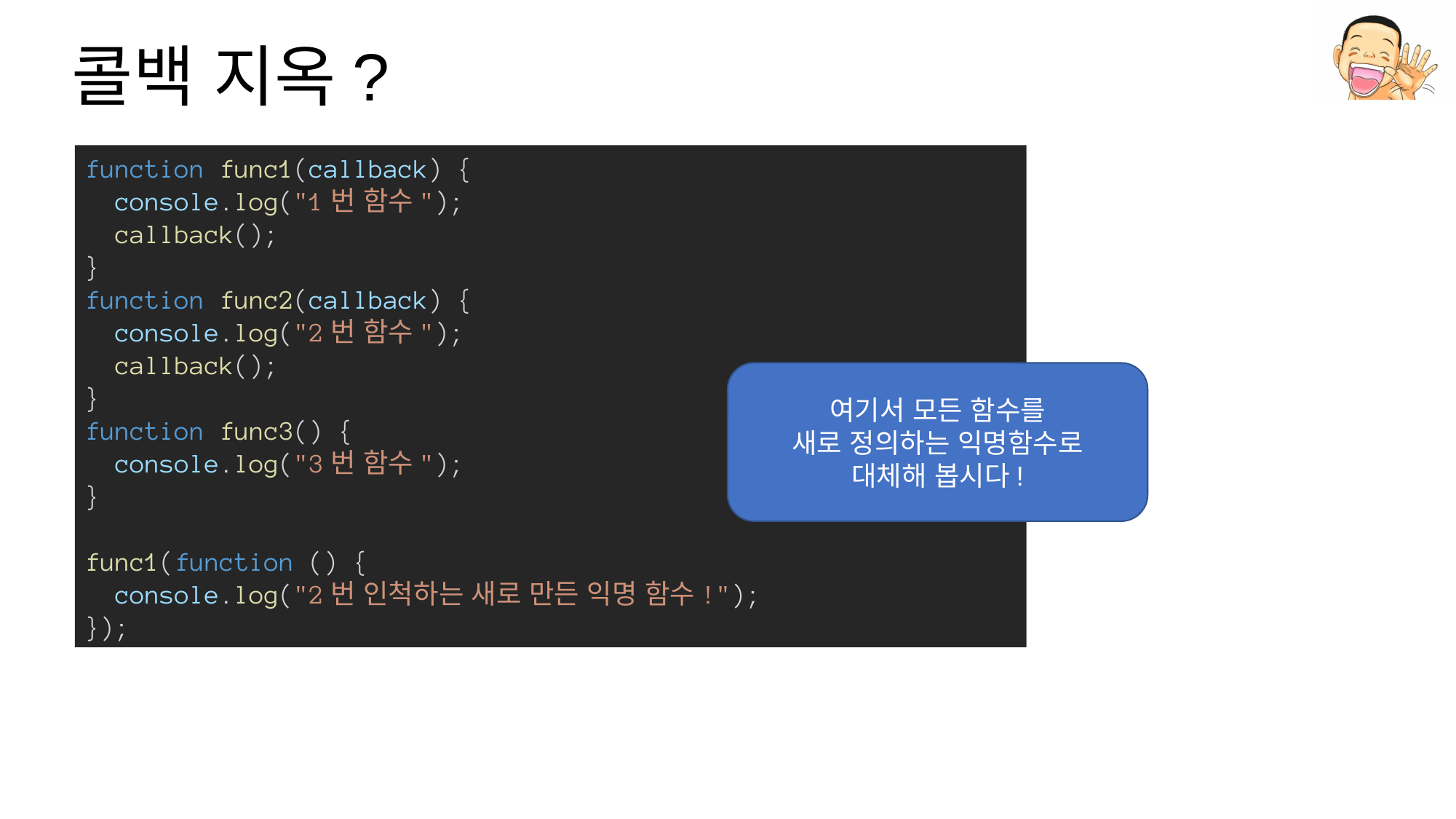

# 콜백 지옥?
function func1(callback) {
  console.log("1번 함수");
  callback();
}
function func2(callback) {
  console.log("2번 함수");
  callback();
}
function func3() {
  console.log("3번 함수");
}
func1(function () {
  console.log("2번 인척하는 새로 만든 익명 함수!");
});
여기서 모든 함수를
새로 정의하는 익명함수로
대체해 봅시다!